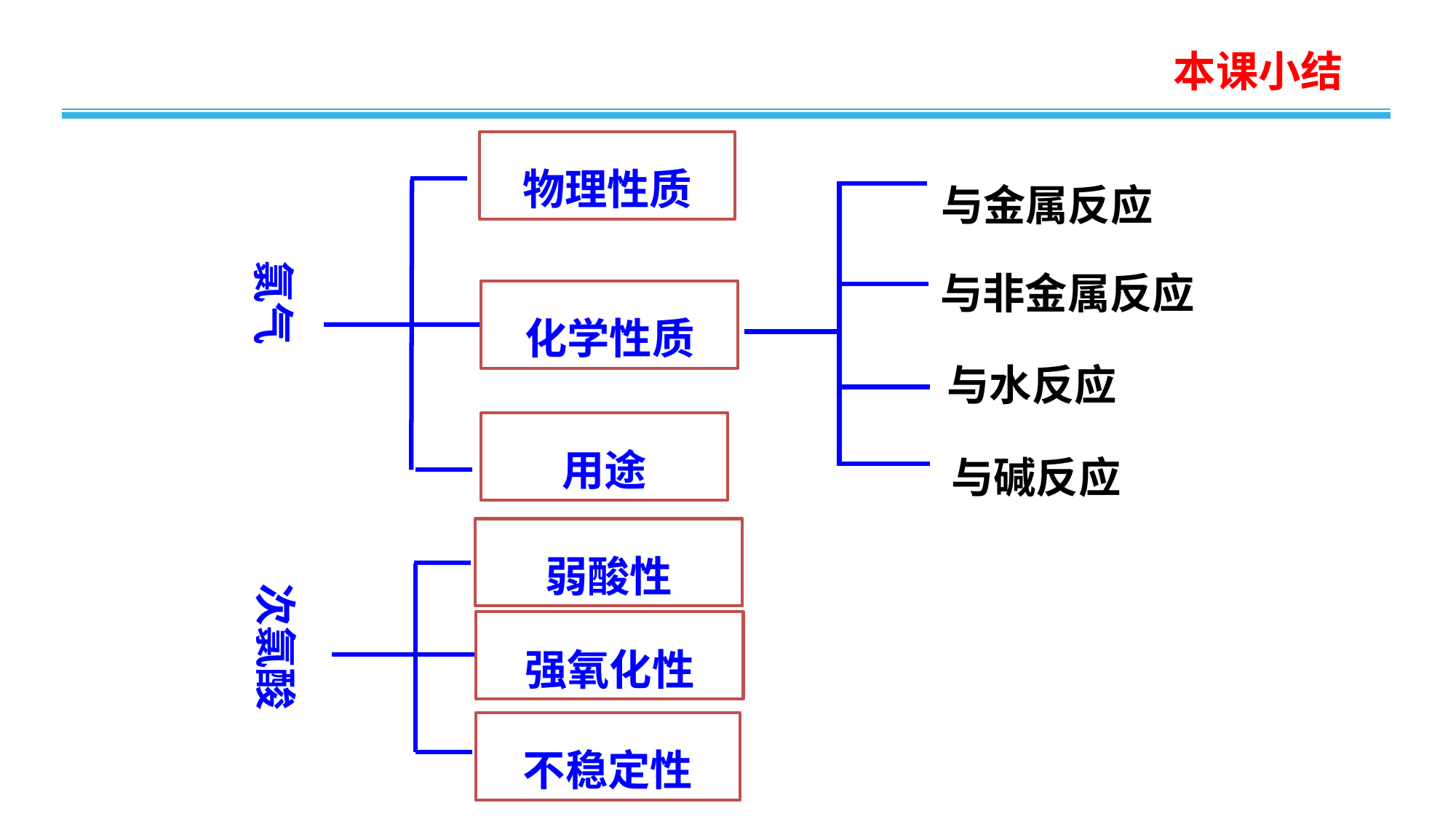

本课小结
物理性质
与金属反应
与非金属反应
氯气
化学性质
与水反应
用途
与碱反应
弱酸性
次氯酸
强氧化性
不稳定性